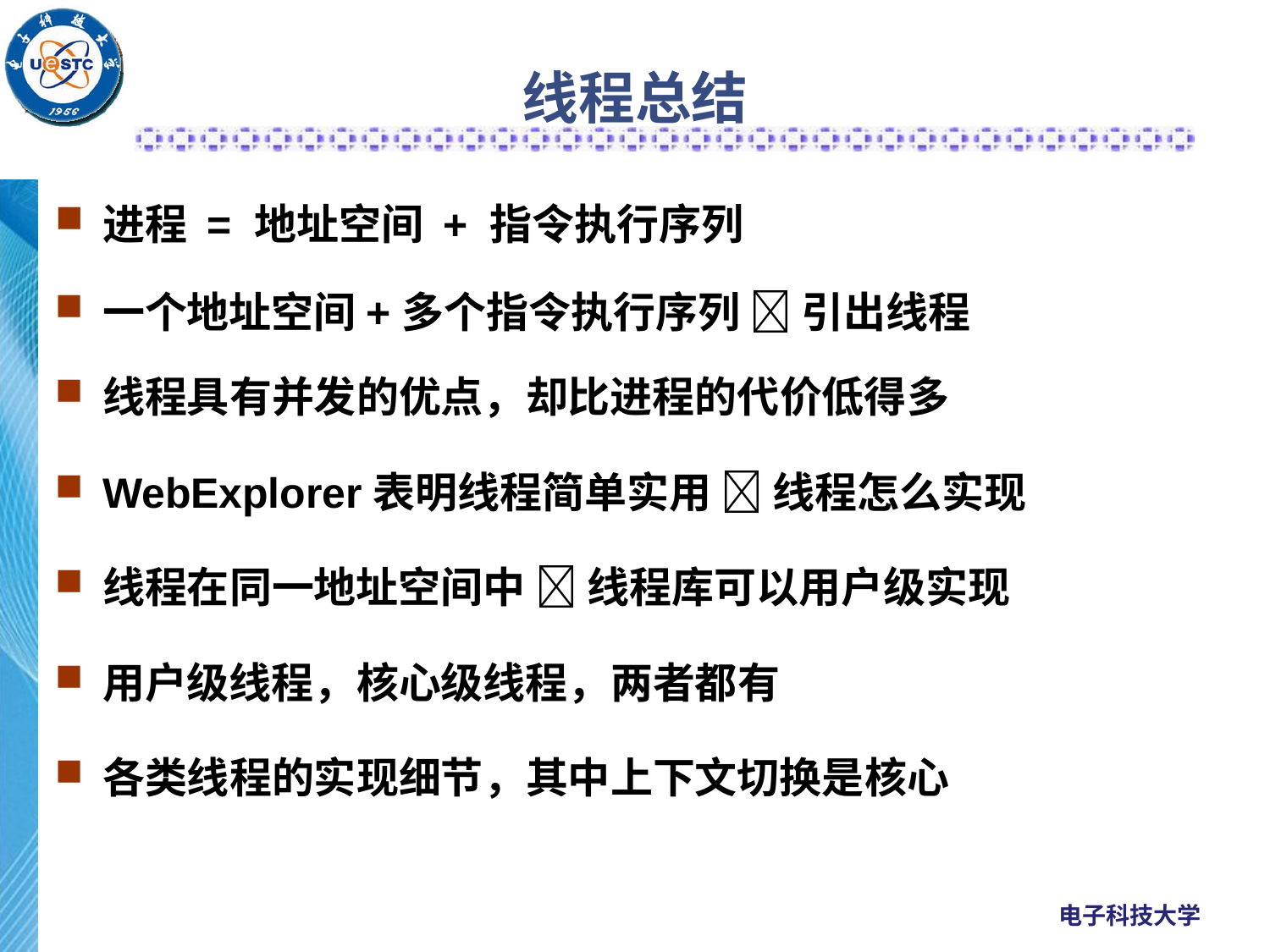

# 线程总结
进程 = 地址空间 + 指令执行序列
一个地址空间+多个指令执行序列 ⇒ 引出线程
线程具有并发的优点，却比进程的代价低得多
WebExplorer表明线程简单实用 ⇒ 线程怎么实现
线程在同一地址空间中 ⇒ 线程库可以用户级实现
用户级线程，核心级线程，两者都有
各类线程的实现细节，其中上下文切换是核心